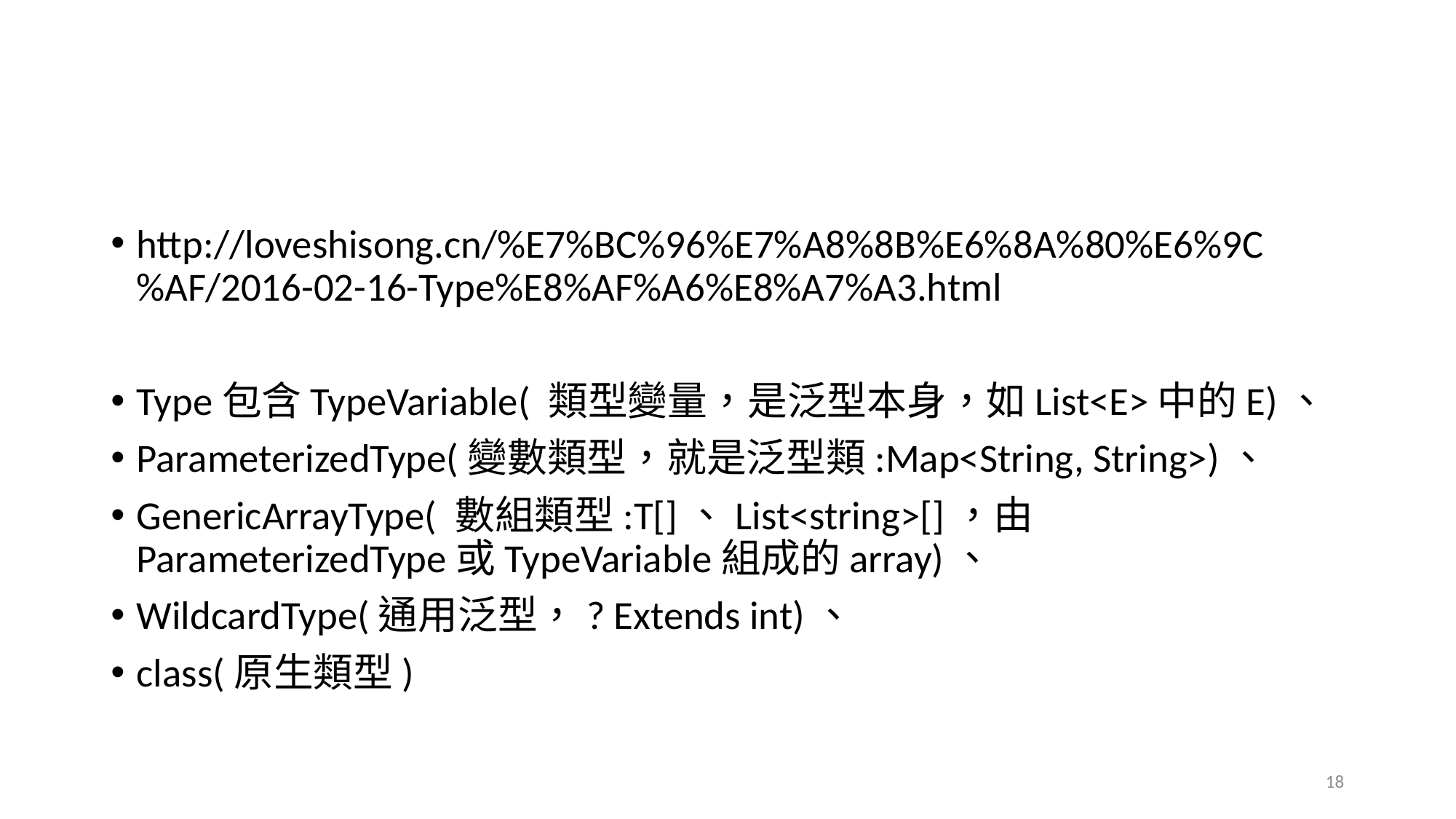

#
http://loveshisong.cn/%E7%BC%96%E7%A8%8B%E6%8A%80%E6%9C%AF/2016-02-16-Type%E8%AF%A6%E8%A7%A3.html

Type包含TypeVariable( 類型變量，是泛型本身，如List<E>中的E)、
ParameterizedType(變數類型，就是泛型類:Map<String, String>)、
GenericArrayType( 數組類型:T[]、List<string>[]，由ParameterizedType或TypeVariable組成的array)、
WildcardType(通用泛型，? Extends int)、
class(原生類型)

18